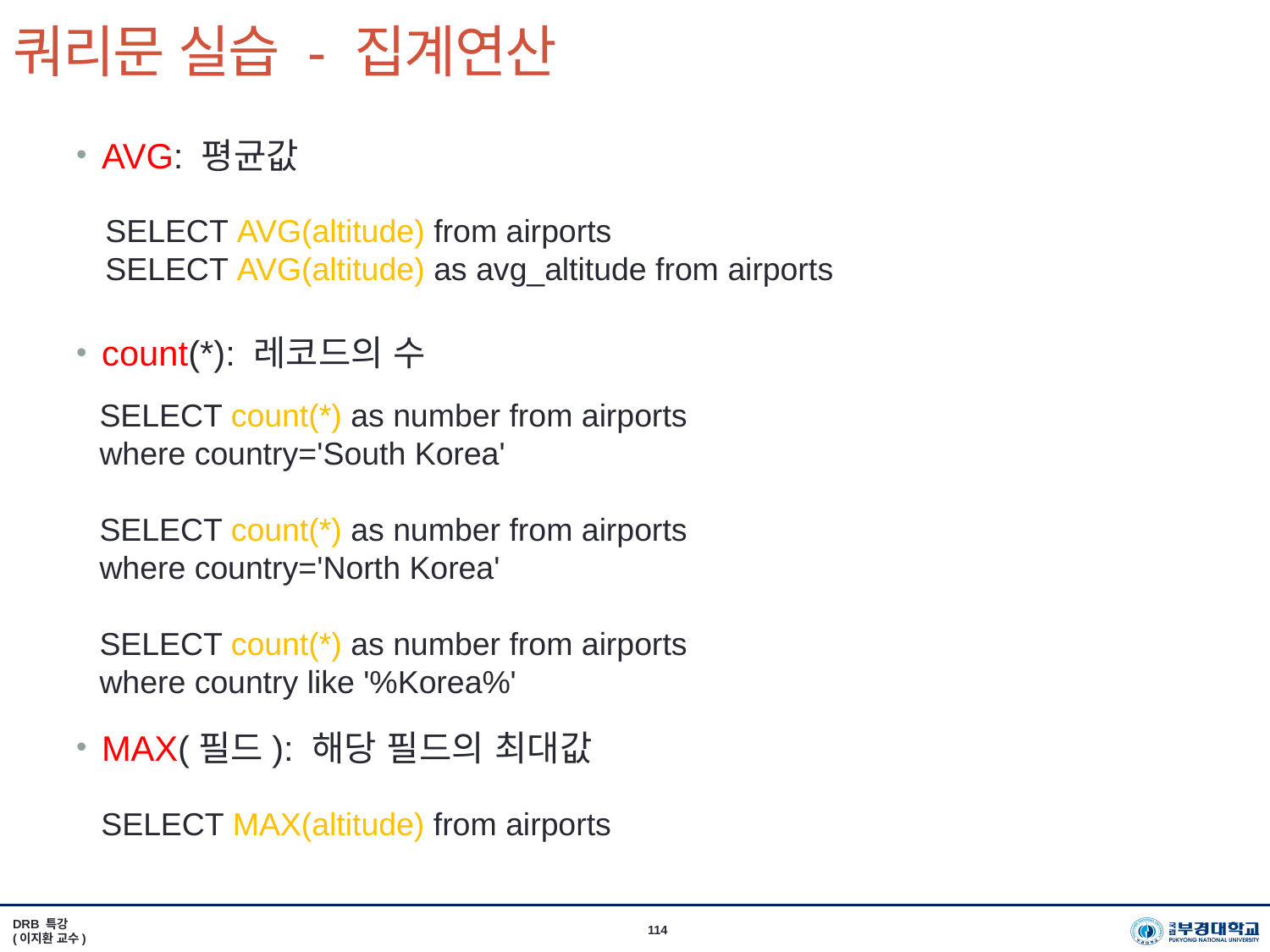

# 쿼리문 실습 - 집계연산
AVG: 평균값

count(*): 레코드의 수

MAX(필드): 해당 필드의 최대값
SELECT AVG(altitude) from airports
SELECT AVG(altitude) as avg_altitude from airports
SELECT count(*) as number from airports
where country='South Korea'

SELECT count(*) as number from airports
where country='North Korea'

SELECT count(*) as number from airports
where country like '%Korea%'
SELECT MAX(altitude) from airports
DRB 특강
(이지환 교수)